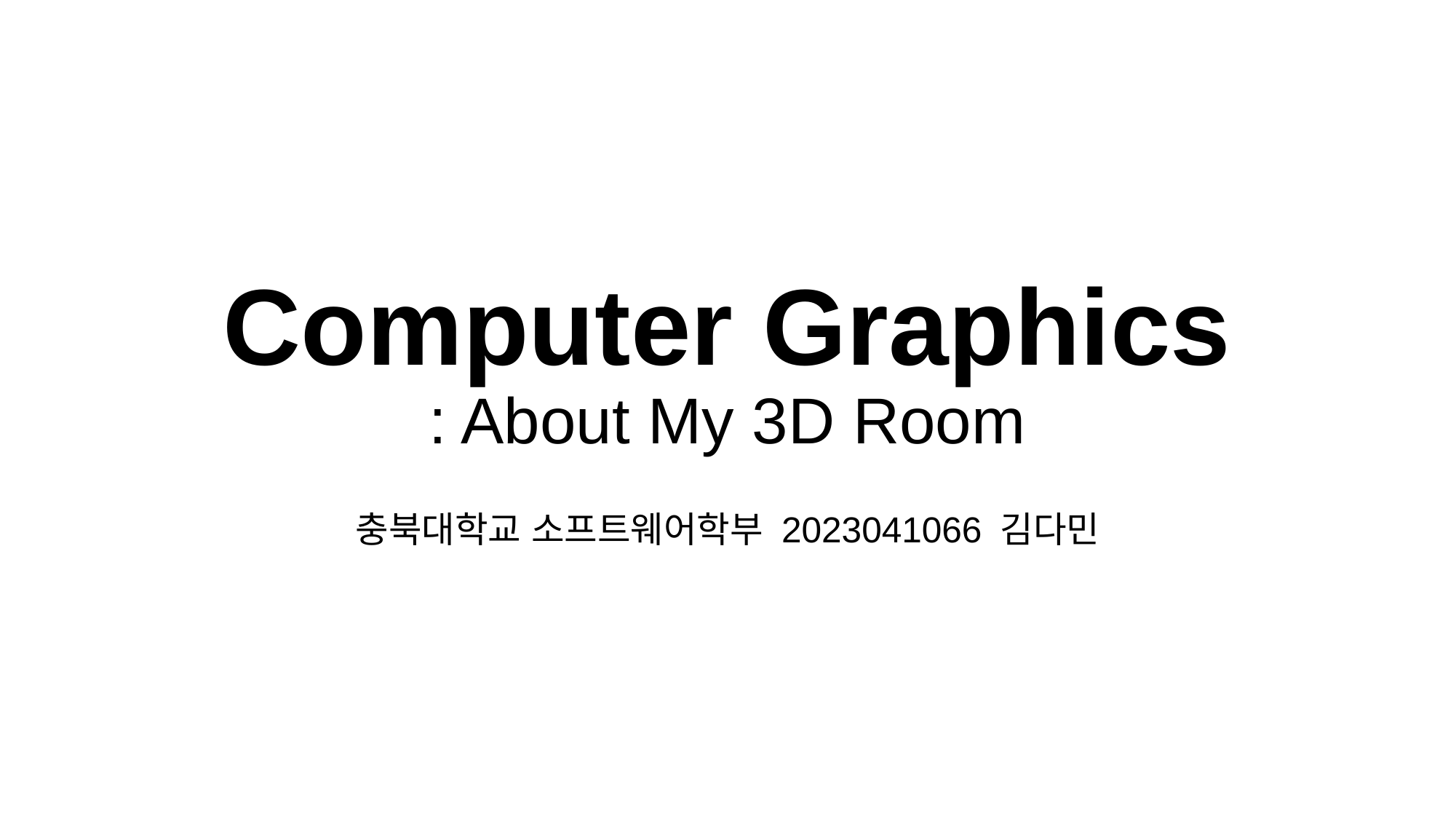

# Computer Graphics : About My 3D Room
충북대학교 소프트웨어학부 2023041066 김다민